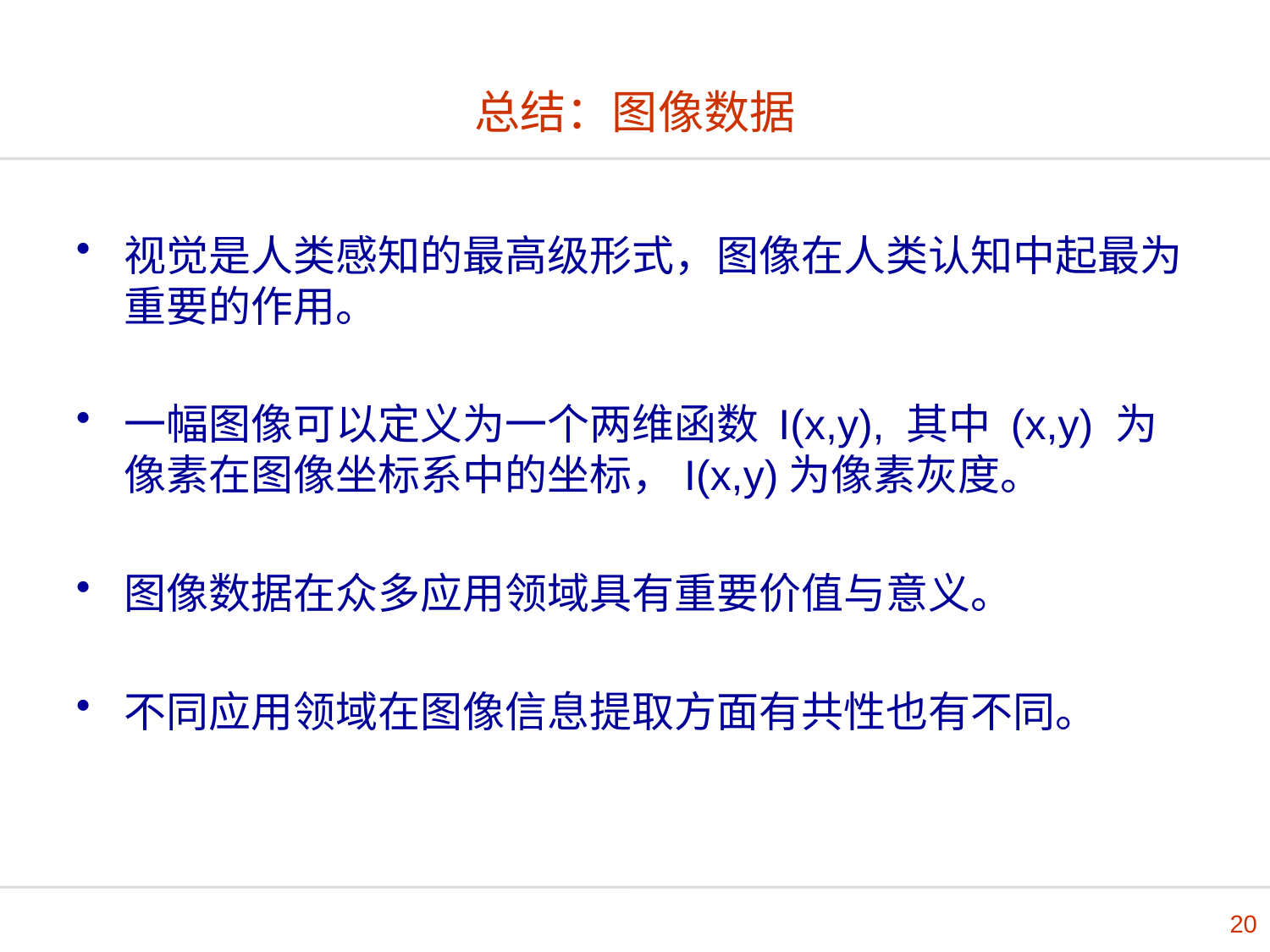

# 总结：图像数据
视觉是人类感知的最高级形式，图像在人类认知中起最为重要的作用。

一幅图像可以定义为一个两维函数 I(x,y), 其中 (x,y) 为像素在图像坐标系中的坐标，I(x,y)为像素灰度。

图像数据在众多应用领域具有重要价值与意义。

不同应用领域在图像信息提取方面有共性也有不同。

20